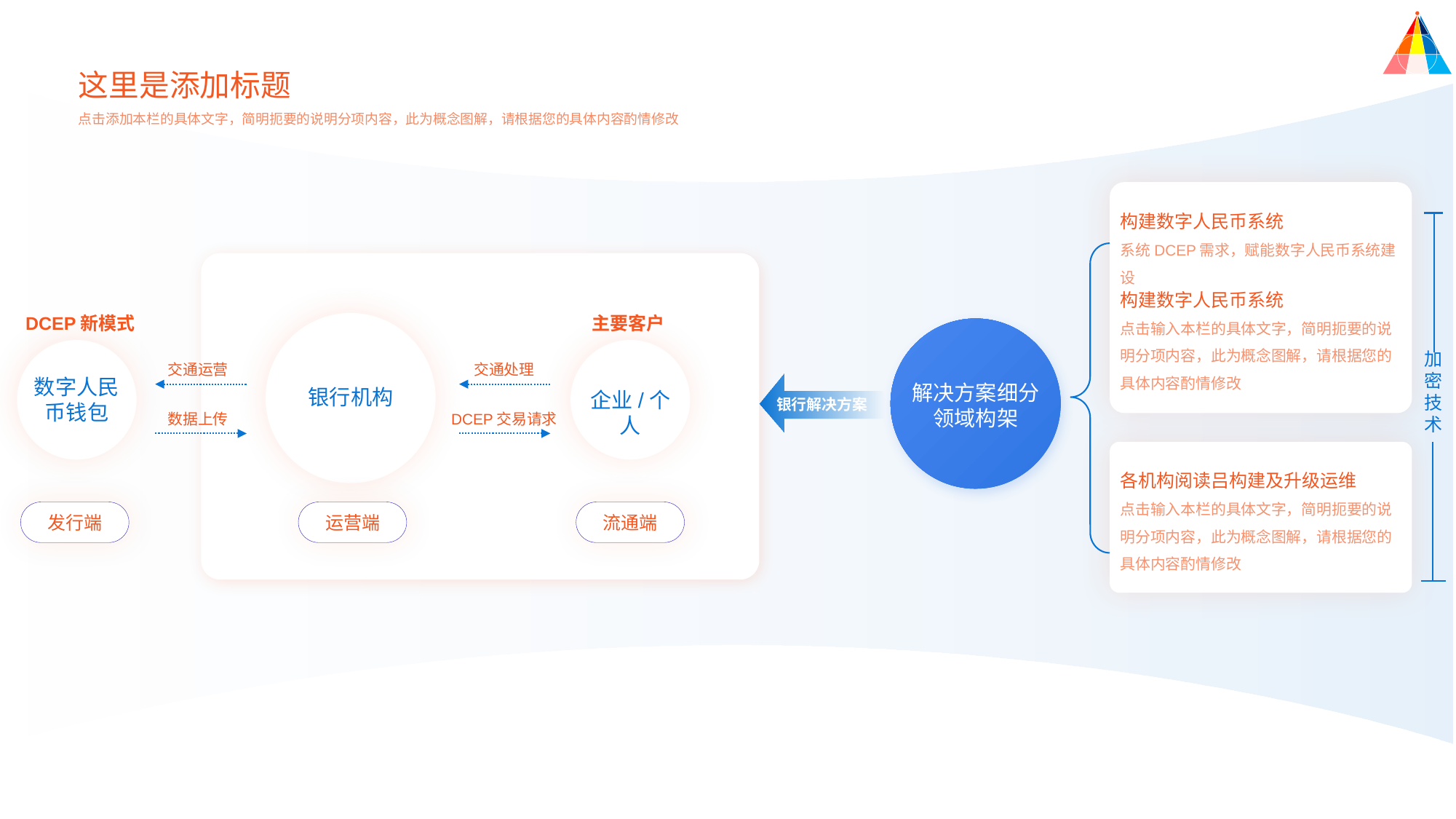

这里是添加标题
点击添加本栏的具体文字，简明扼要的说明分项内容，此为概念图解，请根据您的具体内容酌情修改

构建数字人民币系统
系统DCEP需求，赋能数字人民币系统建设

构建数字人民币系统
点击输入本栏的具体文字，简明扼要的说明分项内容，此为概念图解，请根据您的具体内容酌情修改
DCEP新模式
主要客户

加密技术
交通运营
交通处理
数字人民币钱包

解决方案细分
领域构架
银行机构
企业/个人

银行解决方案
数据上传
DCEP交易请求

各机构阅读吕构建及升级运维
点击输入本栏的具体文字，简明扼要的说明分项内容，此为概念图解，请根据您的具体内容酌情修改

发行端
运营端
流通端